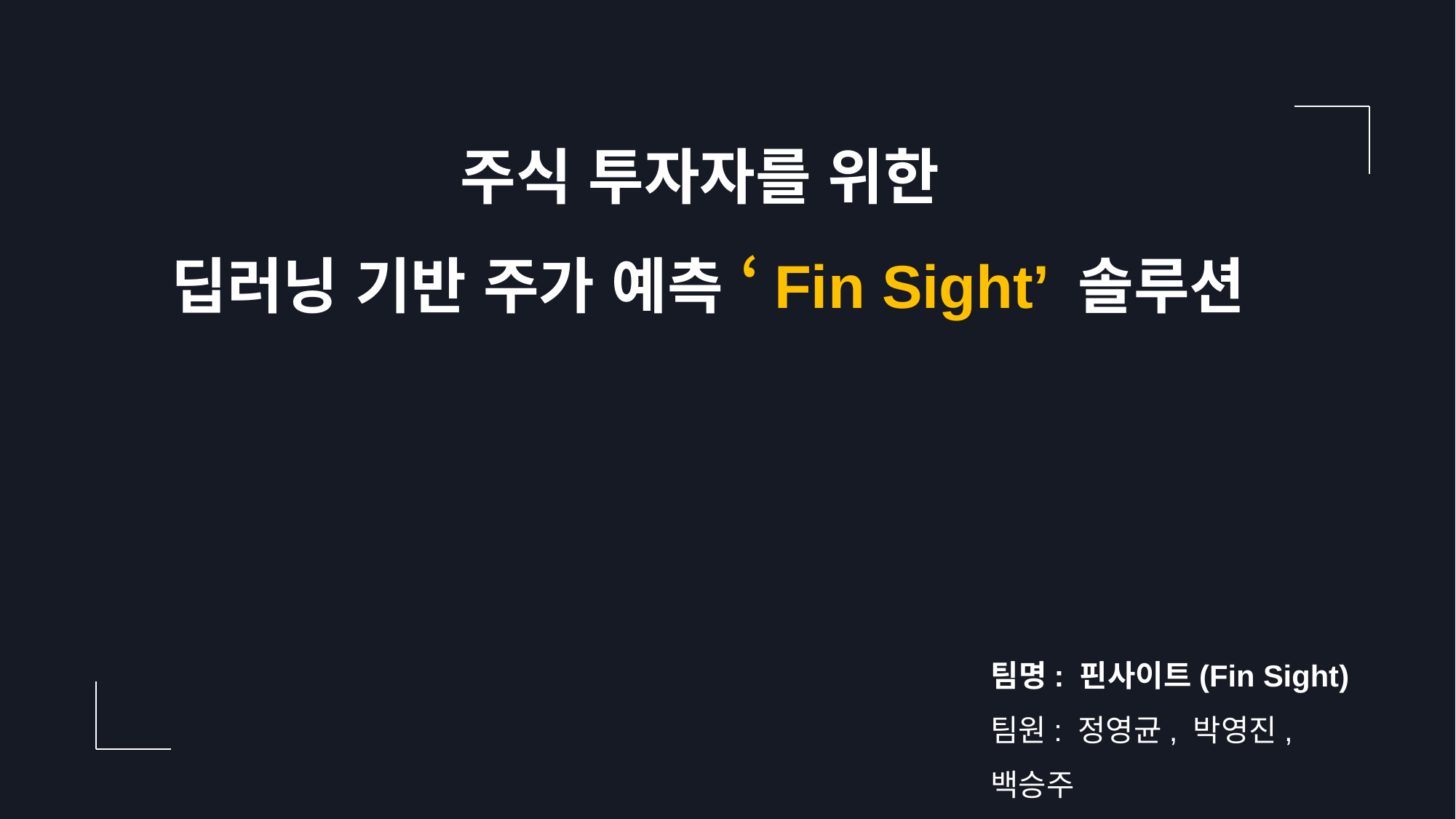

# 주식 투자자를 위한 딥러닝 기반 주가 예측 ‘Fin Sight’ 솔루션
팀명: 핀사이트(Fin Sight)
팀원: 정영균, 박영진, 백승주